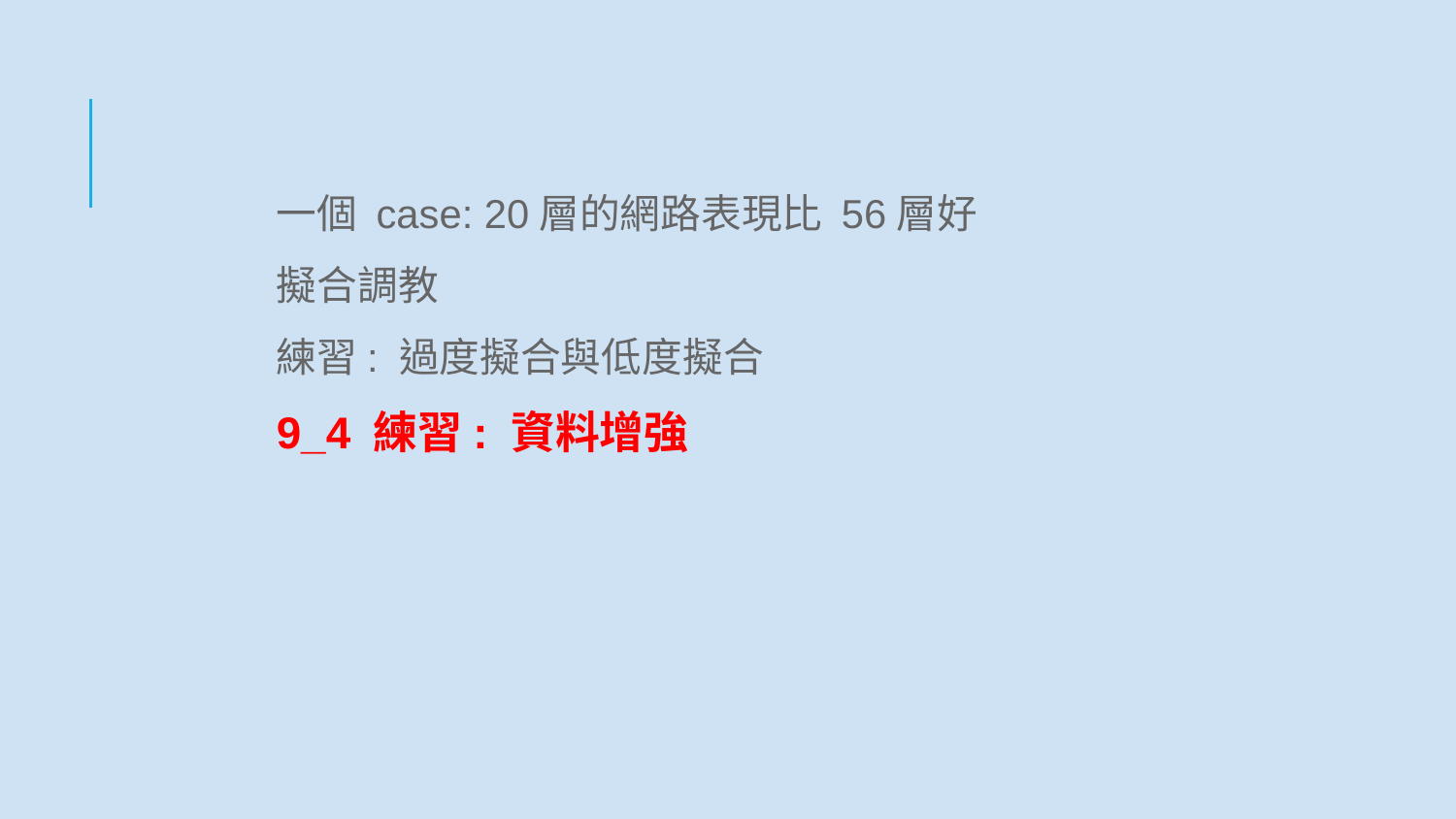

一個 case: 20層的網路表現比 56層好
擬合調教
練習: 過度擬合與低度擬合
9_4 練習: 資料增強